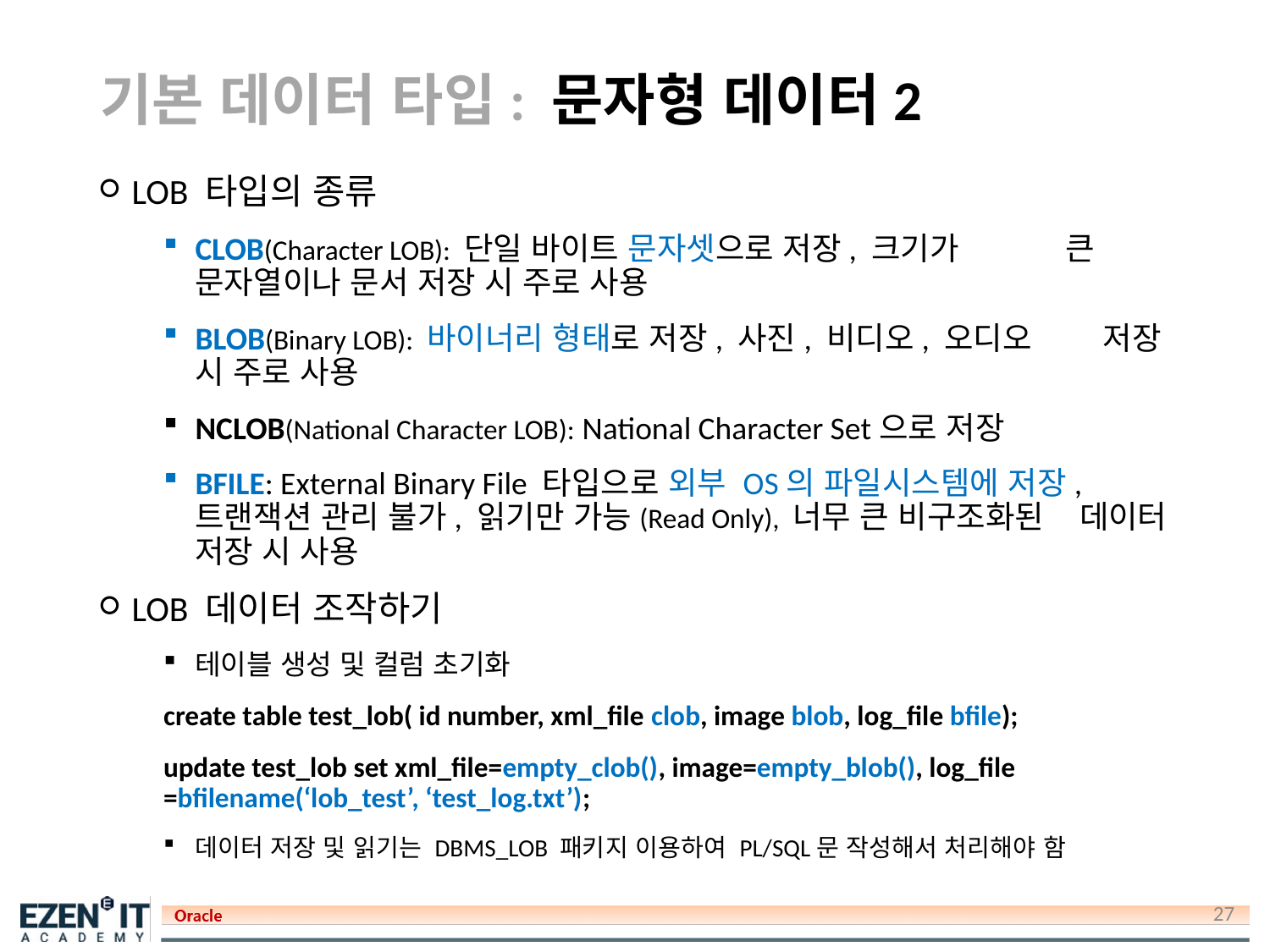

# 기본 데이터 타입: 문자형 데이터2
LOB 타입의 종류
CLOB(Character LOB): 단일 바이트 문자셋으로 저장, 크기가            큰 문자열이나 문서 저장 시 주로 사용
BLOB(Binary LOB): 바이너리 형태로 저장, 사진, 비디오, 오디오        저장 시 주로 사용
NCLOB(National Character LOB): National Character Set으로 저장
BFILE: External Binary File 타입으로 외부 OS의 파일시스템에 저장, 트랜잭션 관리 불가, 읽기만 가능(Read Only), 너무 큰 비구조화된    데이터 저장 시 사용
LOB 데이터 조작하기
테이블 생성 및 컬럼 초기화
create table test_lob( id number, xml_file clob, image blob, log_file bfile);
update test_lob set xml_file=empty_clob(), image=empty_blob(), log_file =bfilename(‘lob_test’, ‘test_log.txt’);
데이터 저장 및 읽기는 DBMS_LOB 패키지 이용하여 PL/SQL문 작성해서 처리해야 함
27